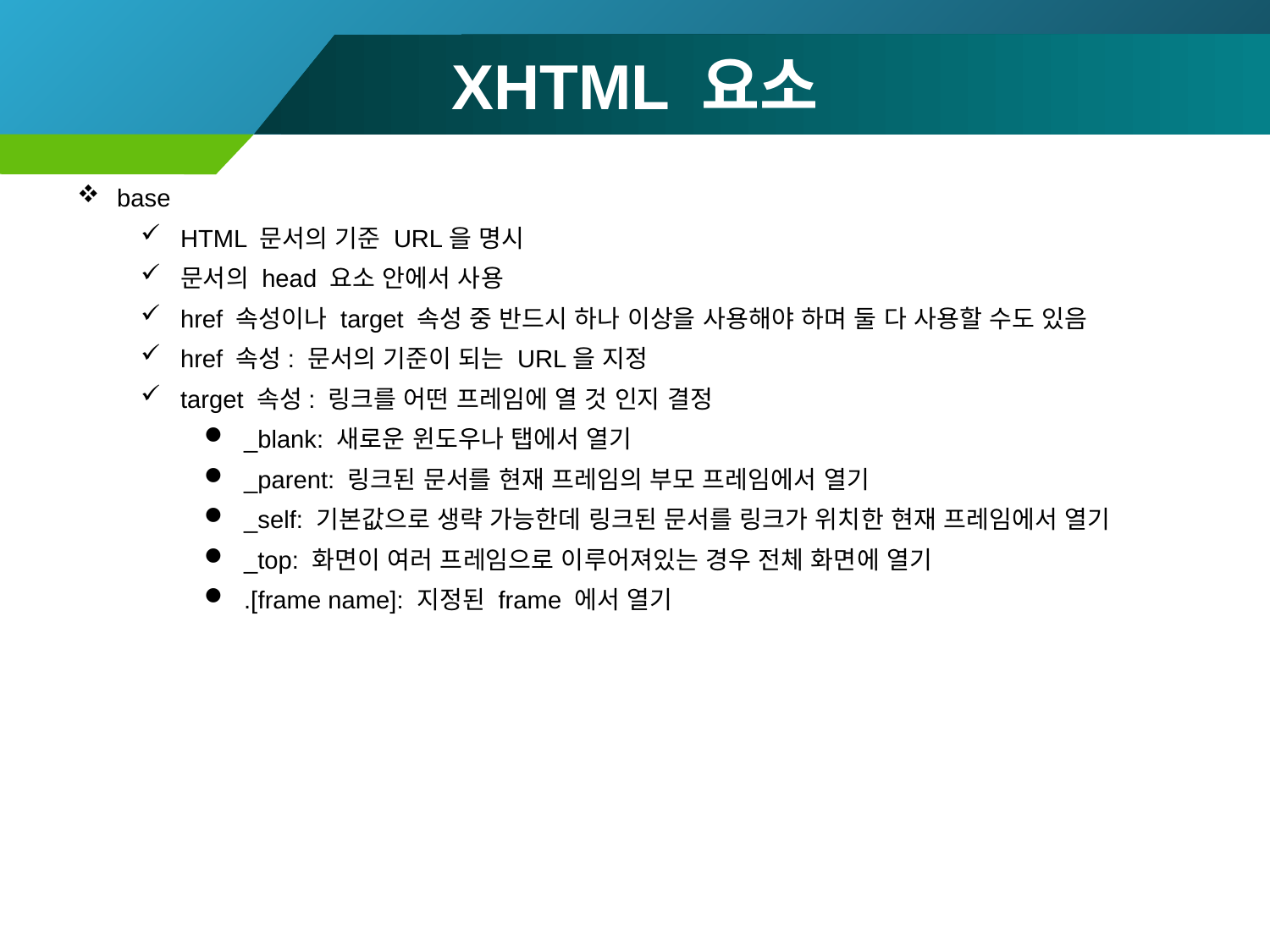

# XHTML 요소
base
HTML 문서의 기준 URL을 명시
문서의 head 요소 안에서 사용
href 속성이나 target 속성 중 반드시 하나 이상을 사용해야 하며 둘 다 사용할 수도 있음
href 속성: 문서의 기준이 되는 URL을 지정
target 속성: 링크를 어떤 프레임에 열 것 인지 결정
_blank: 새로운 윈도우나 탭에서 열기
_parent: 링크된 문서를 현재 프레임의 부모 프레임에서 열기
_self: 기본값으로 생략 가능한데 링크된 문서를 링크가 위치한 현재 프레임에서 열기
_top: 화면이 여러 프레임으로 이루어져있는 경우 전체 화면에 열기
.[frame name]: 지정된 frame 에서 열기
31